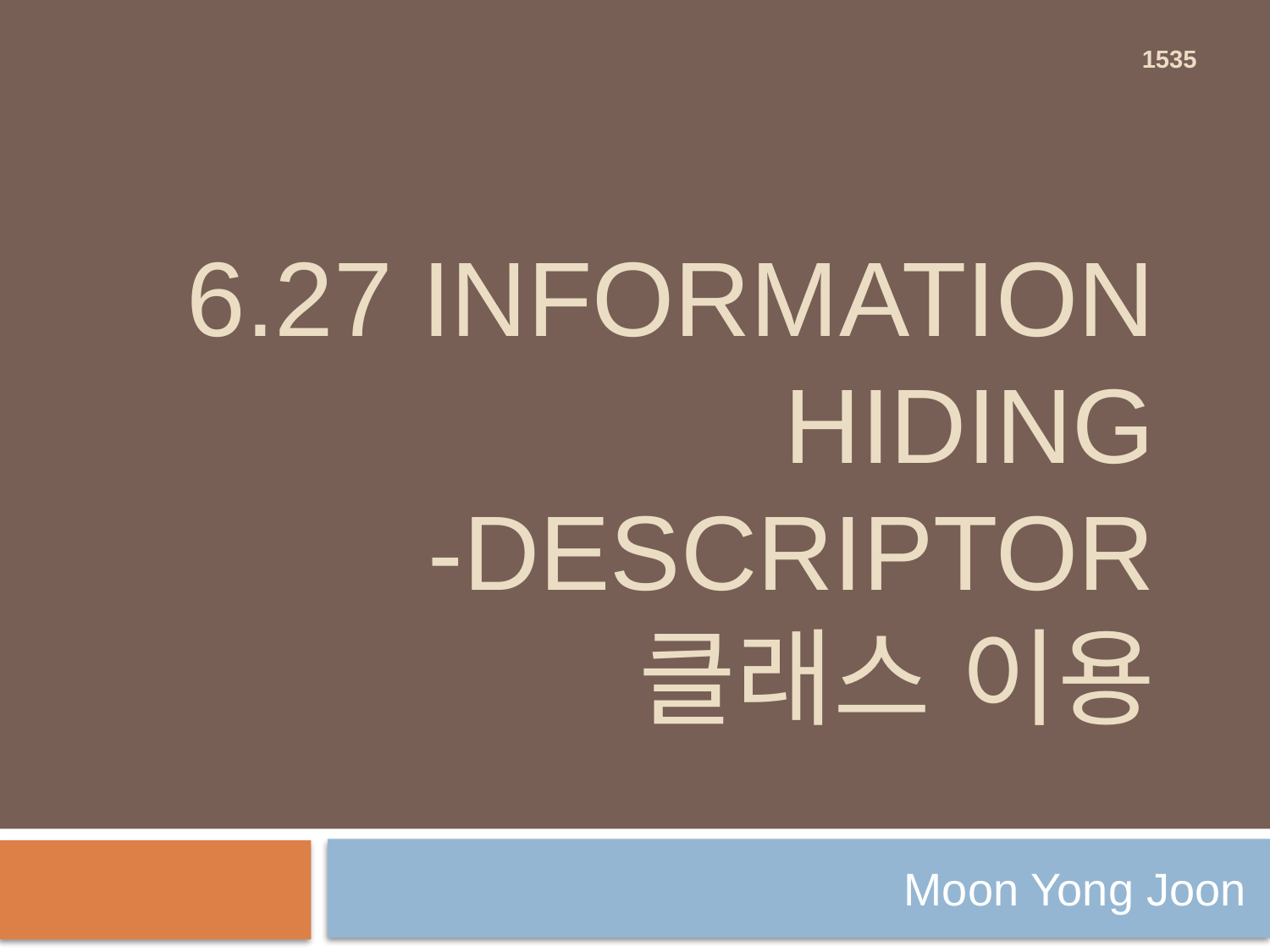

1535
# 6.27 Information Hiding -descriptor 클래스 이용
Moon Yong Joon